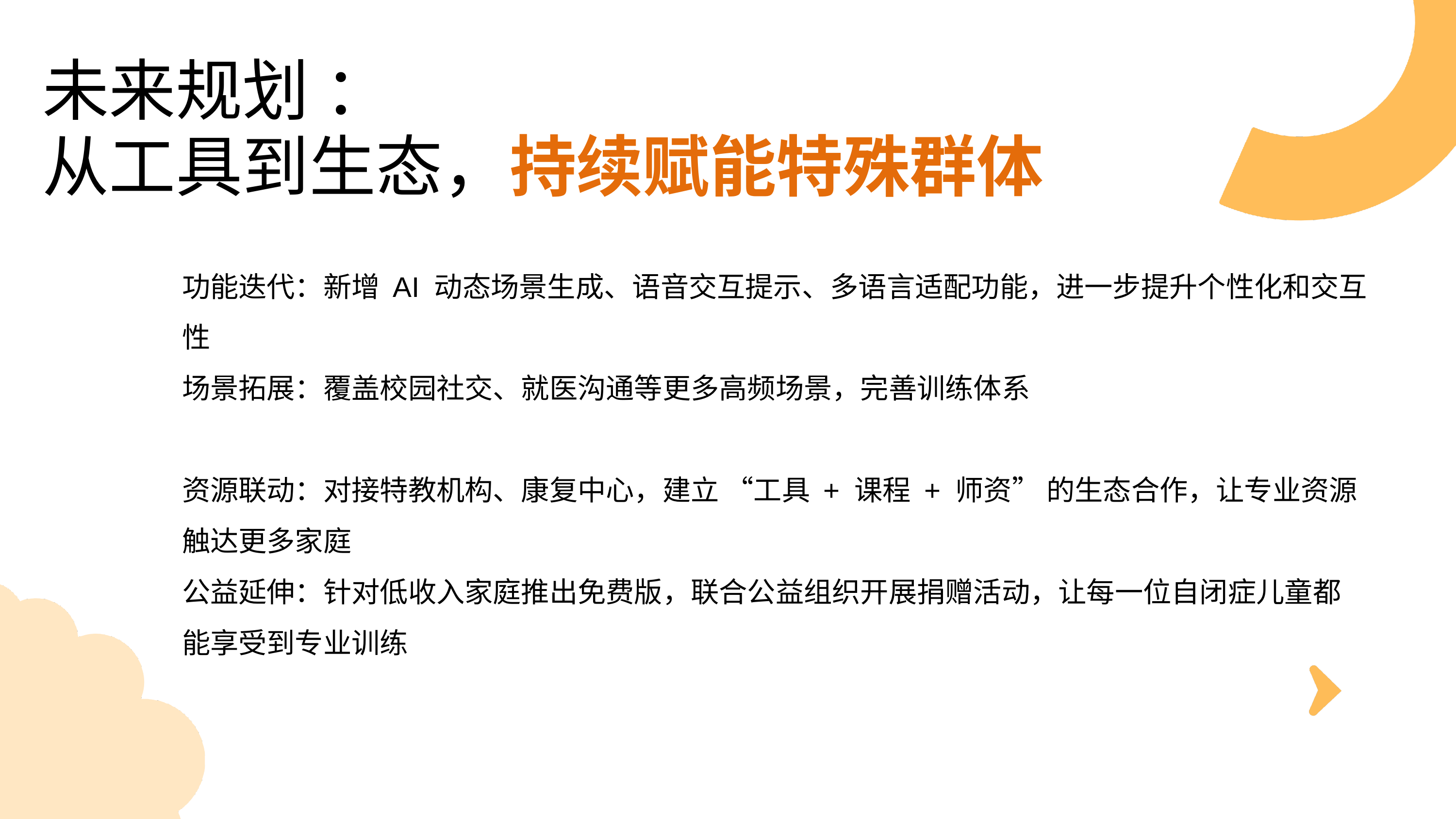

未来规划 ：
从工具到生态，持续赋能特殊群体
功能迭代：新增 AI 动态场景生成、语音交互提示、多语言适配功能，进一步提升个性化和交互性
场景拓展：覆盖校园社交、就医沟通等更多高频场景，完善训练体系

资源联动：对接特教机构、康复中心，建立 “工具 + 课程 + 师资” 的生态合作，让专业资源触达更多家庭
公益延伸：针对低收入家庭推出免费版，联合公益组织开展捐赠活动，让每一位自闭症儿童都能享受到专业训练